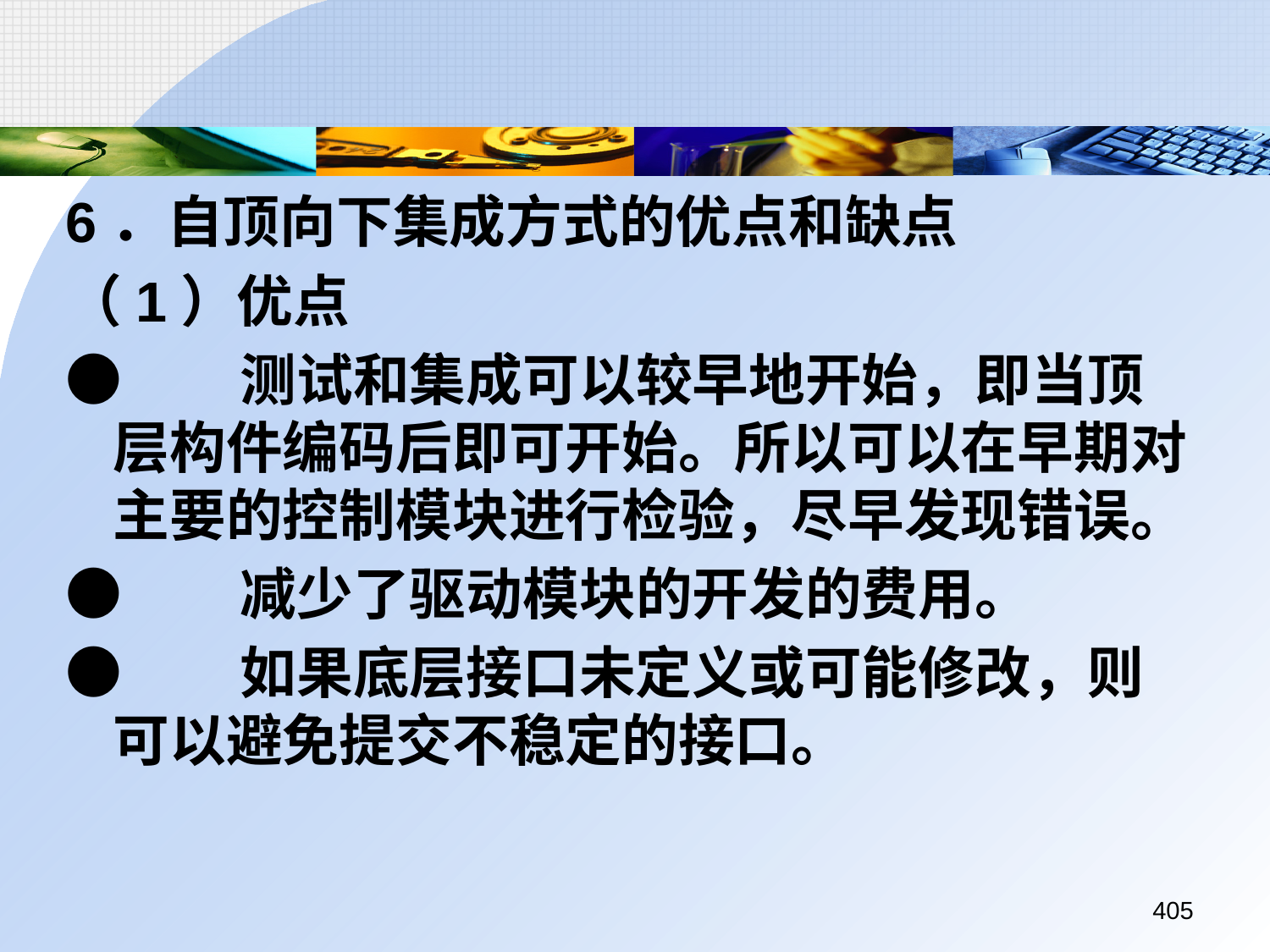

6．自顶向下集成方式的优点和缺点
（1）优点
●	测试和集成可以较早地开始，即当顶层构件编码后即可开始。所以可以在早期对主要的控制模块进行检验，尽早发现错误。
●	减少了驱动模块的开发的费用。
●	如果底层接口未定义或可能修改，则可以避免提交不稳定的接口。

405